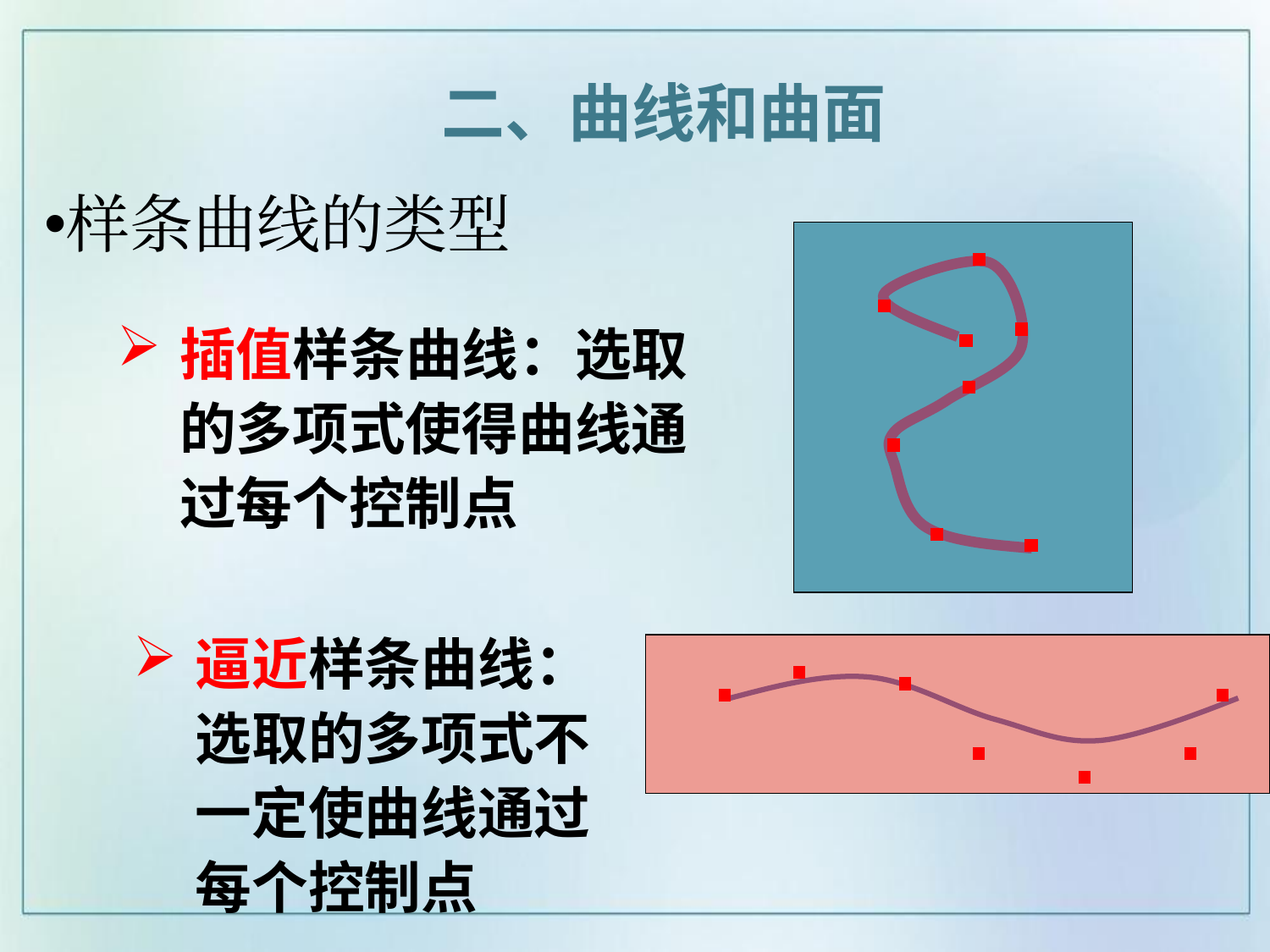

二、曲线和曲面
样条曲线的类型

插值样条曲线：选取的多项式使得曲线通过每个控制点
逼近样条曲线：选取的多项式不一定使曲线通过每个控制点